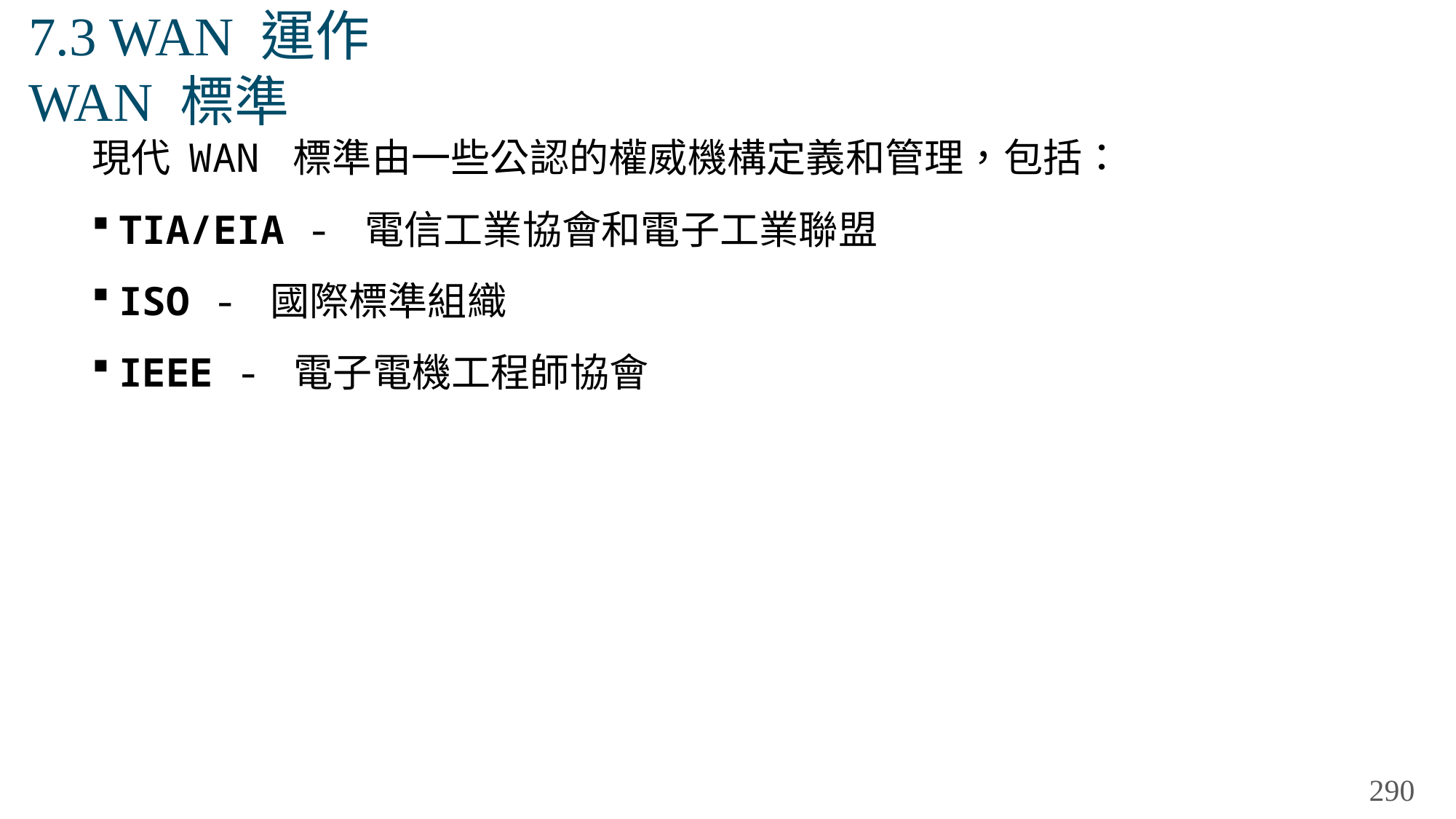

# 7.3 WAN 運作 WAN 標準
現代 WAN 標準由一些公認的權威機構定義和管理，包括：
TIA/EIA - 電信工業協會和電子工業聯盟
ISO - 國際標準組織
IEEE - 電子電機工程師協會
290